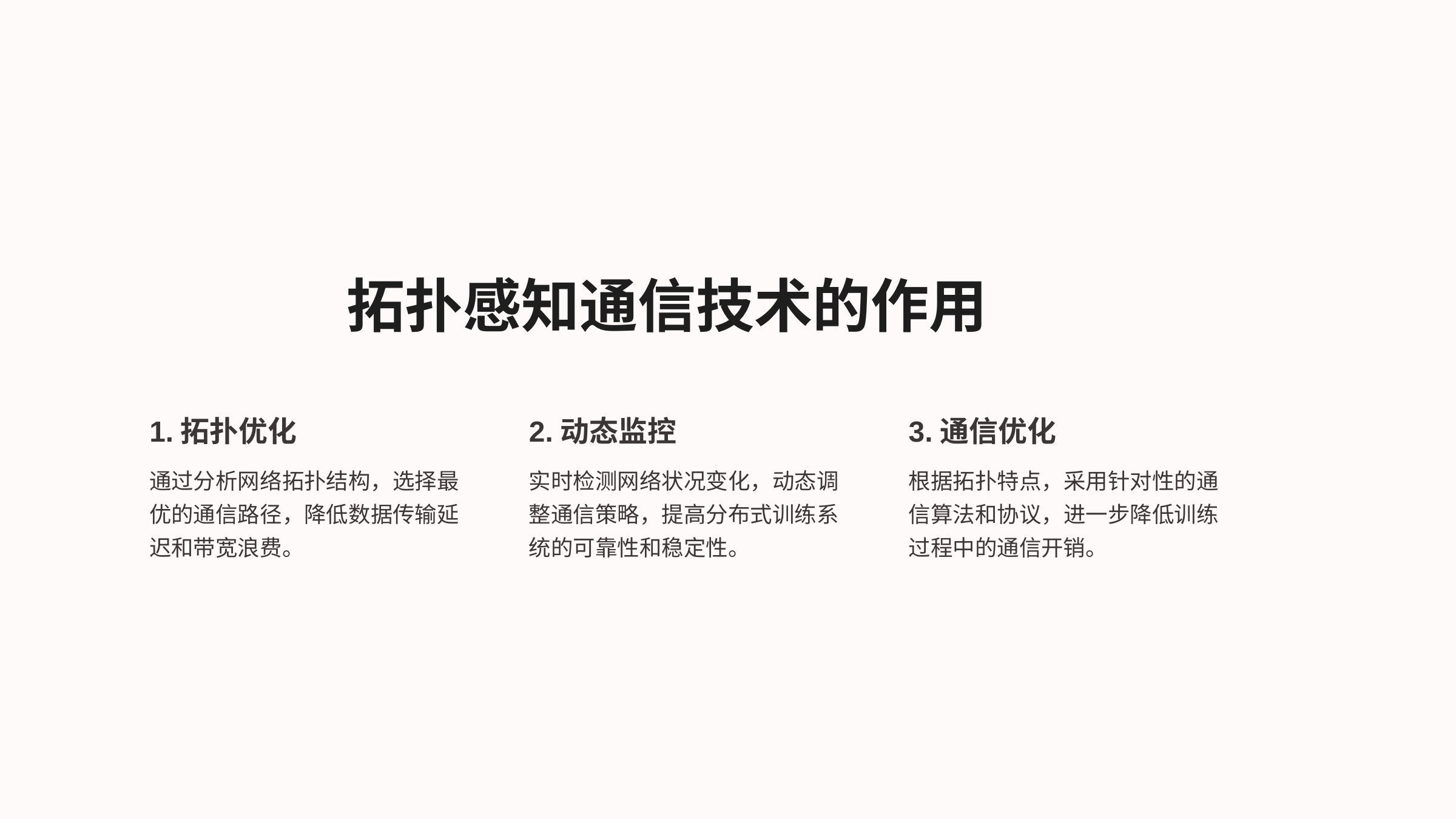

拓扑感知通信技术的作用
1.拓扑优化
2.动态监控
3.通信优化
通过分析网络拓扑结构，选择最优的通信路径，降低数据传输延迟和带宽浪费。
实时检测网络状况变化，动态调整通信策略，提高分布式训练系统的可靠性和稳定性。
根据拓扑特点，采用针对性的通信算法和协议，进一步降低训练过程中的通信开销。